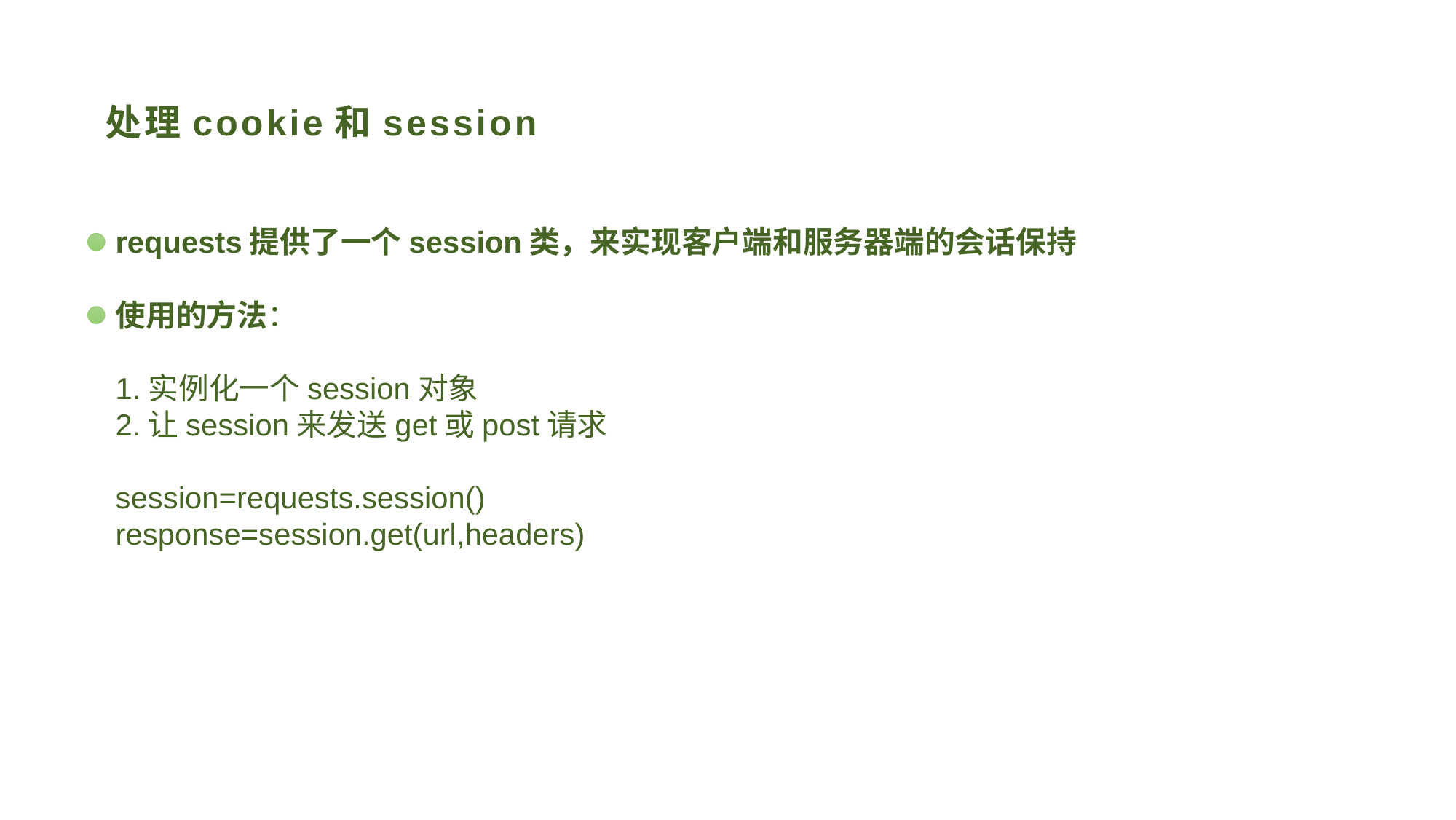

# 处理cookie和session
requests提供了一个session类，来实现客户端和服务器端的会话保持

使用的方法：

1.实例化一个session对象
2.让session来发送get或post请求

session=requests.session()
response=session.get(url,headers)